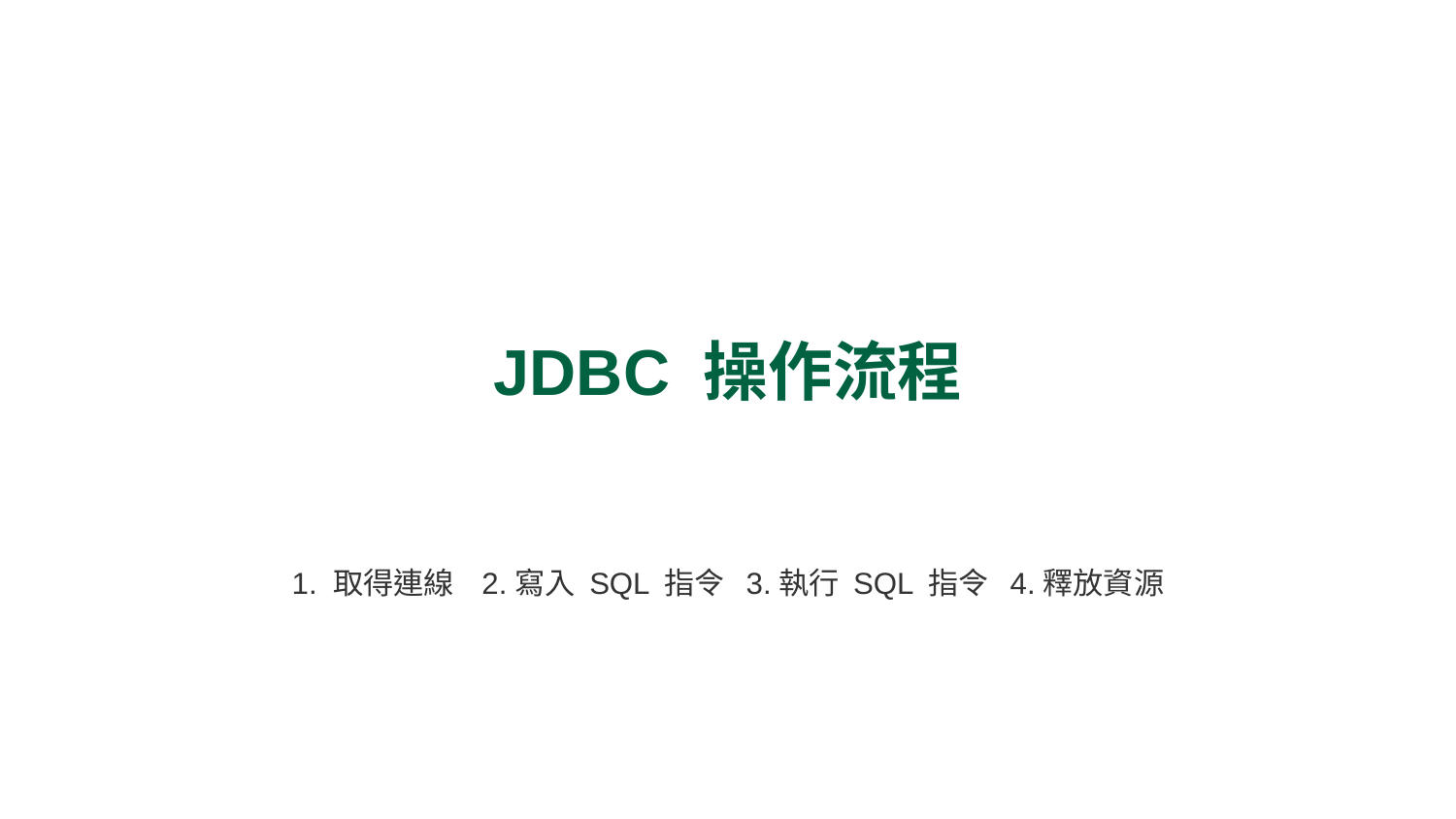

JDBC 操作流程
1. 取得連線   2.寫入 SQL 指令  3.執行 SQL 指令  4.釋放資源